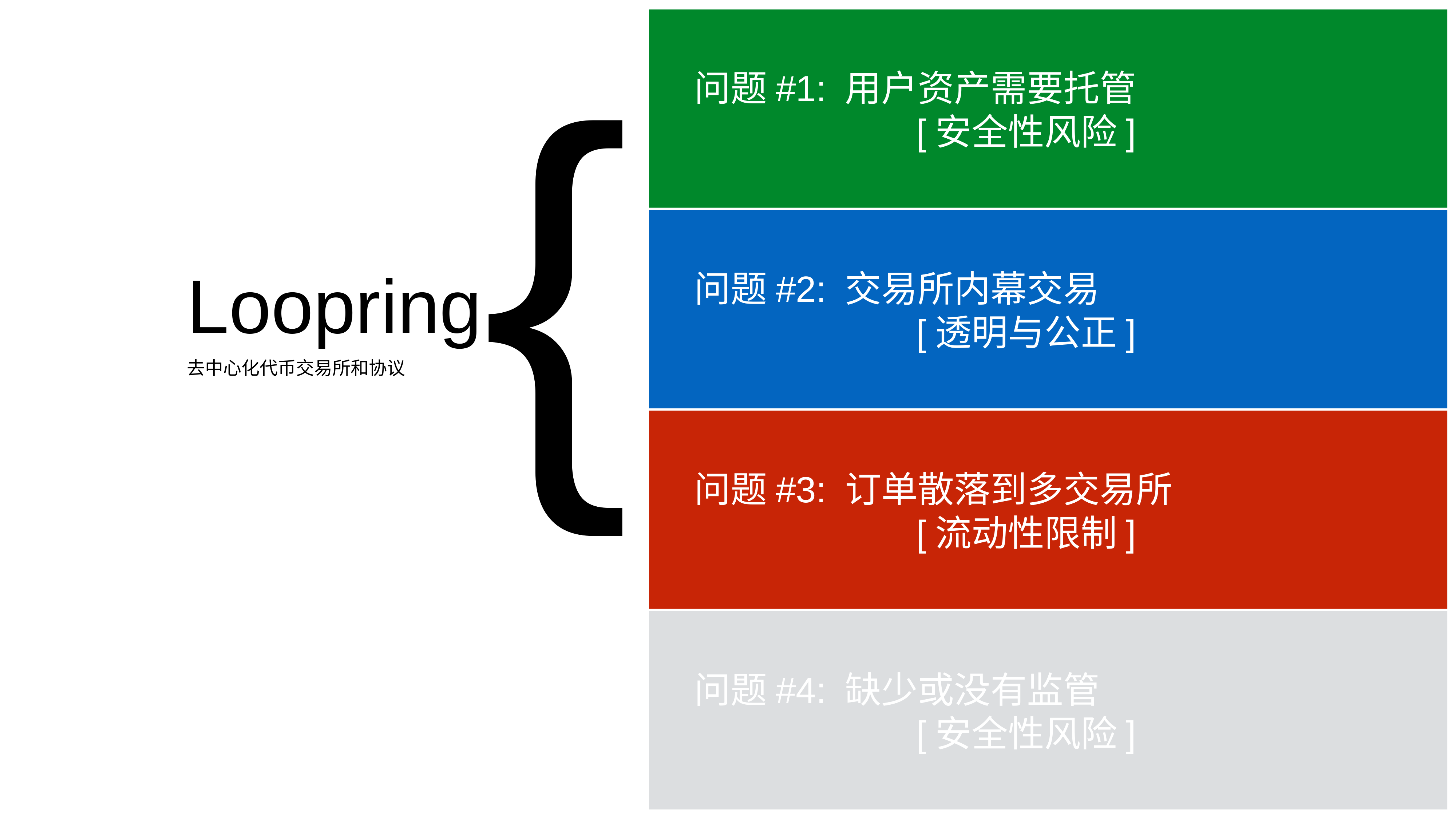

{
问题#1: 用户资产需要托管
                      [安全性风险]
问题#2: 交易所内幕交易
                      [透明与公正]
Loopring
去中心化代币交易所和协议
中心化交易所
问题#3: 订单散落到多交易所
                      [流动性限制]
问题#4: 缺少或没有监管
                      [安全性风险]